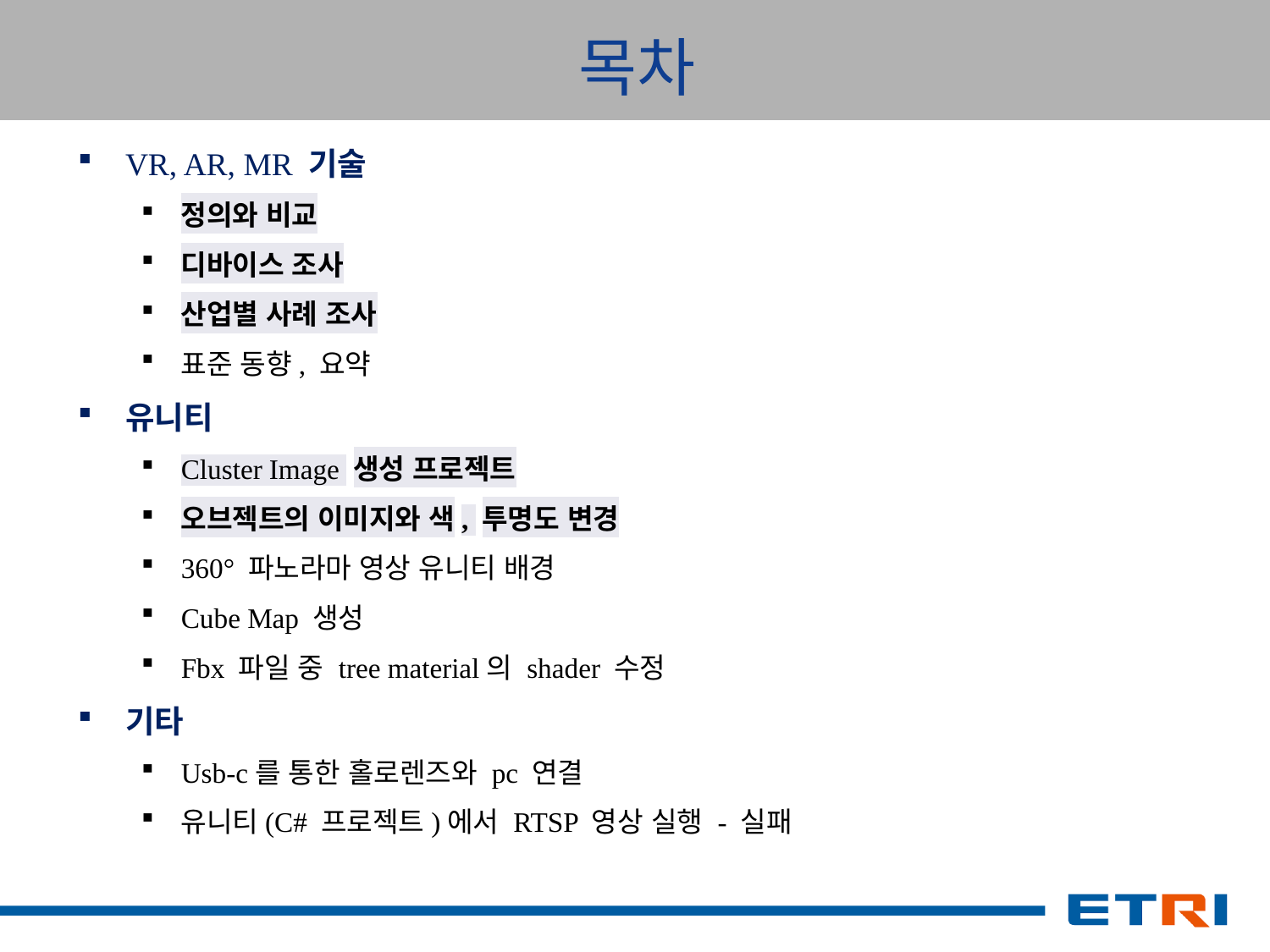

# 목차
VR, AR, MR 기술
정의와 비교
디바이스 조사
산업별 사례 조사
표준 동향, 요약
유니티
Cluster Image 생성 프로젝트
오브젝트의 이미지와 색, 투명도 변경
360° 파노라마 영상 유니티 배경
Cube Map 생성
Fbx 파일 중 tree material의 shader 수정
기타
Usb-c를 통한 홀로렌즈와 pc 연결
유니티(C# 프로젝트)에서 RTSP 영상 실행 - 실패